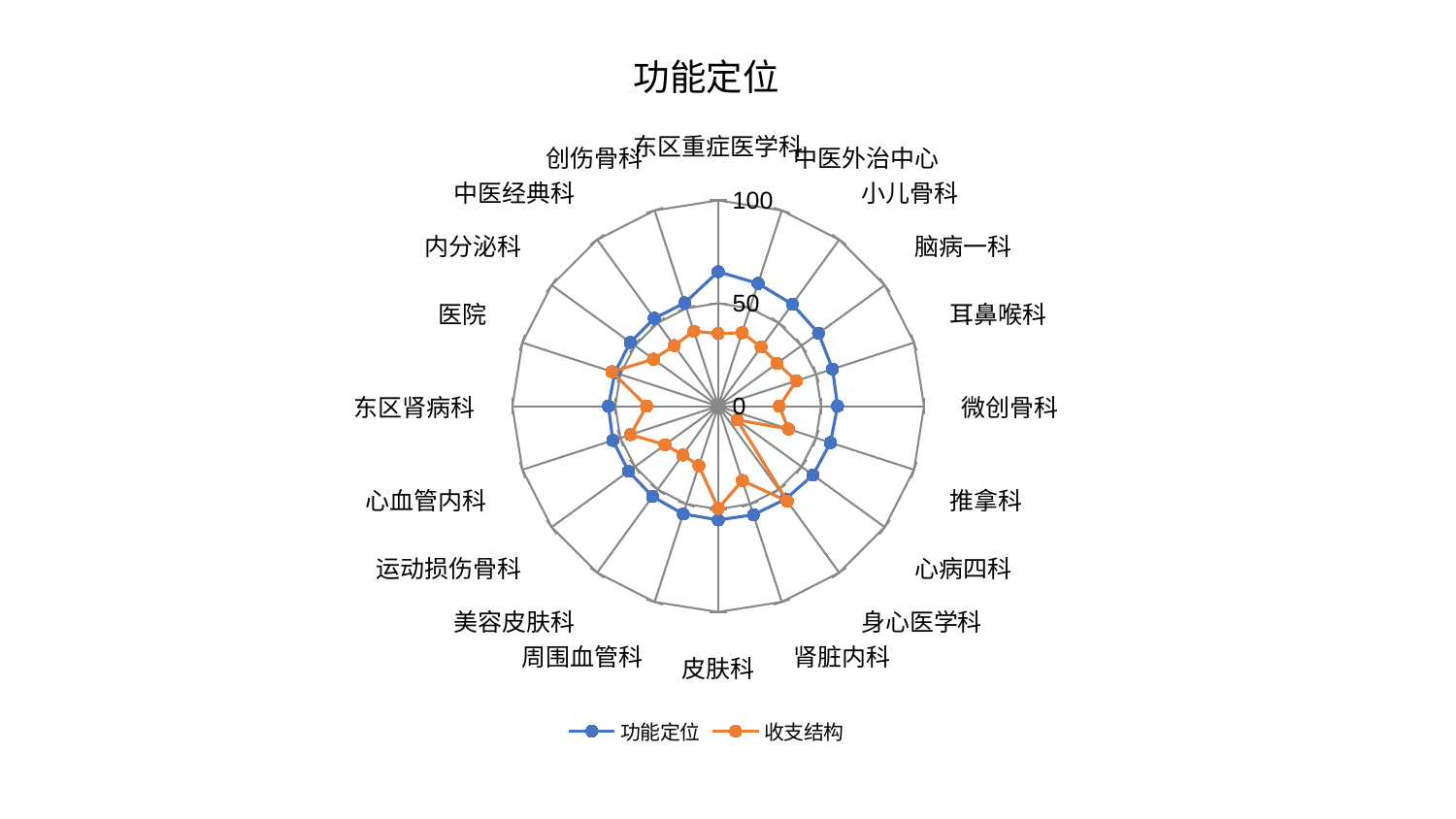

### Chart: 功能定位

| Category | 功能定位 | 收支结构 |
|---|---|---|
| 东区重症医学科 | 65.35567433355922 | 35.30413973756907 |
| 中医外治中心 | 62.70029434097889 | 37.551684913726234 |
| 小儿骨科 | 61.25279218709834 | 35.51728347616941 |
| 脑病一科 | 60.24968331121986 | 35.46659745154778 |
| 耳鼻喉科 | 58.406127041484936 | 39.91659304755684 |
| 微创骨科 | 57.96872910782233 | 29.658668557952186 |
| 推拿科 | 57.32118002364093 | 35.853529571999104 |
| 心病四科 | 56.92282691543496 | 11.361045999279165 |
| 身心医学科 | 55.770663141717115 | 57.01766800918685 |
| 肾脏内科 | 55.48657235739582 | 38.00420085269291 |
| 皮肤科 | 55.277127212232735 | 49.725370965193 |
| 周围血管科 | 55.05401841477667 | 30.383569697269248 |
| 美容皮肤科 | 54.264672815992135 | 29.30920417829203 |
| 运动损伤骨科 | 53.84182305622526 | 31.917520406166876 |
| 心血管内科 | 53.81134269374499 | 44.79704863351476 |
| 东区肾病科 | 53.328077193701546 | 34.76693614409586 |
| 医院 | 52.7988490976029 | 54.28912872812186 |
| 内分泌科 | 52.79315987276831 | 38.85801553731037 |
| 中医经典科 | 52.77397794677767 | 36.41288884497871 |
| 创伤骨科 | 52.746315568315374 | 38.30642824214009 |
32